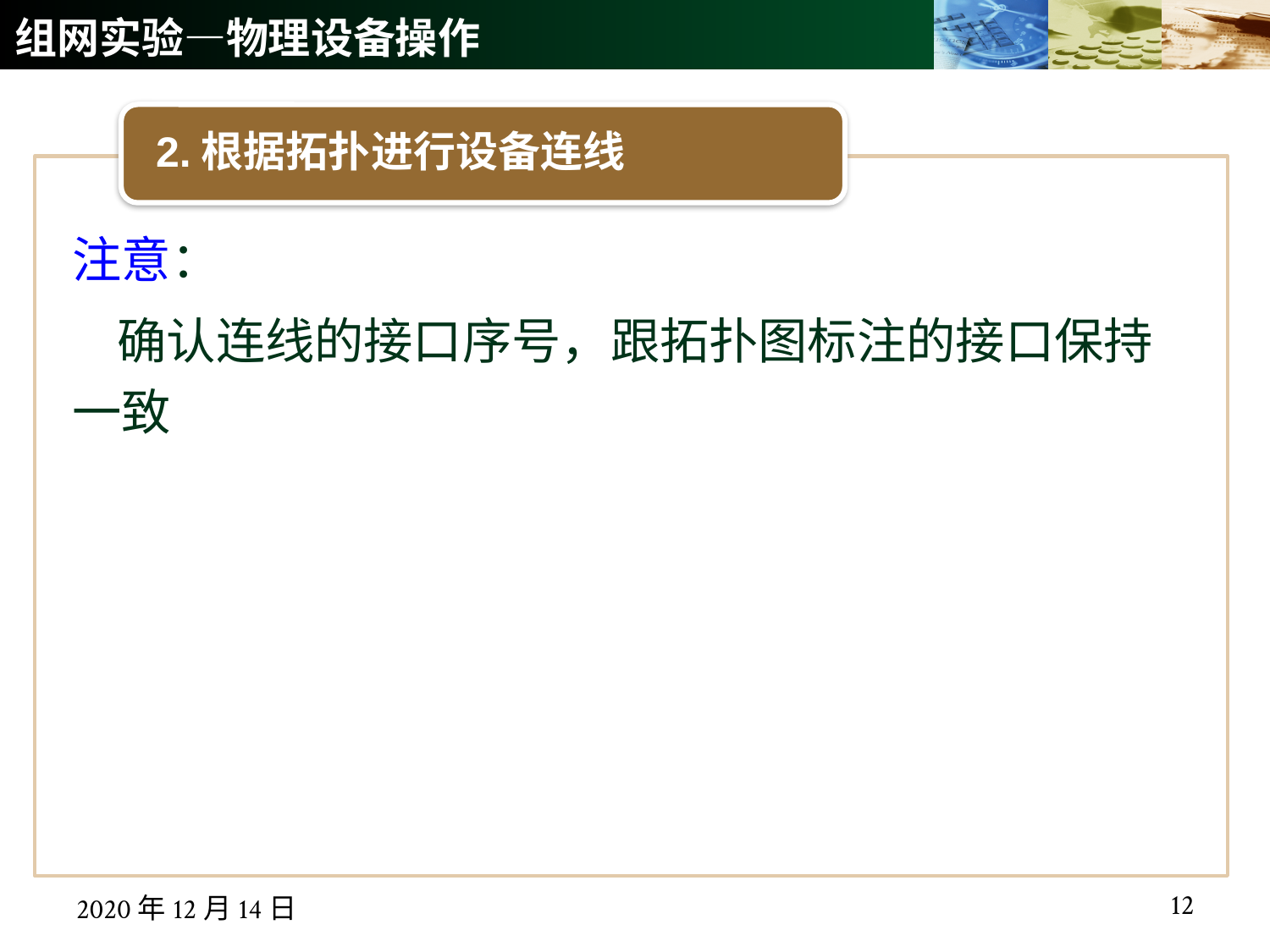

# 组网实验—物理设备操作

2.根据拓扑进行设备连线

注意：
   确认连线的接口序号，跟拓扑图标注的接口保持一致

12
2020年12月14日